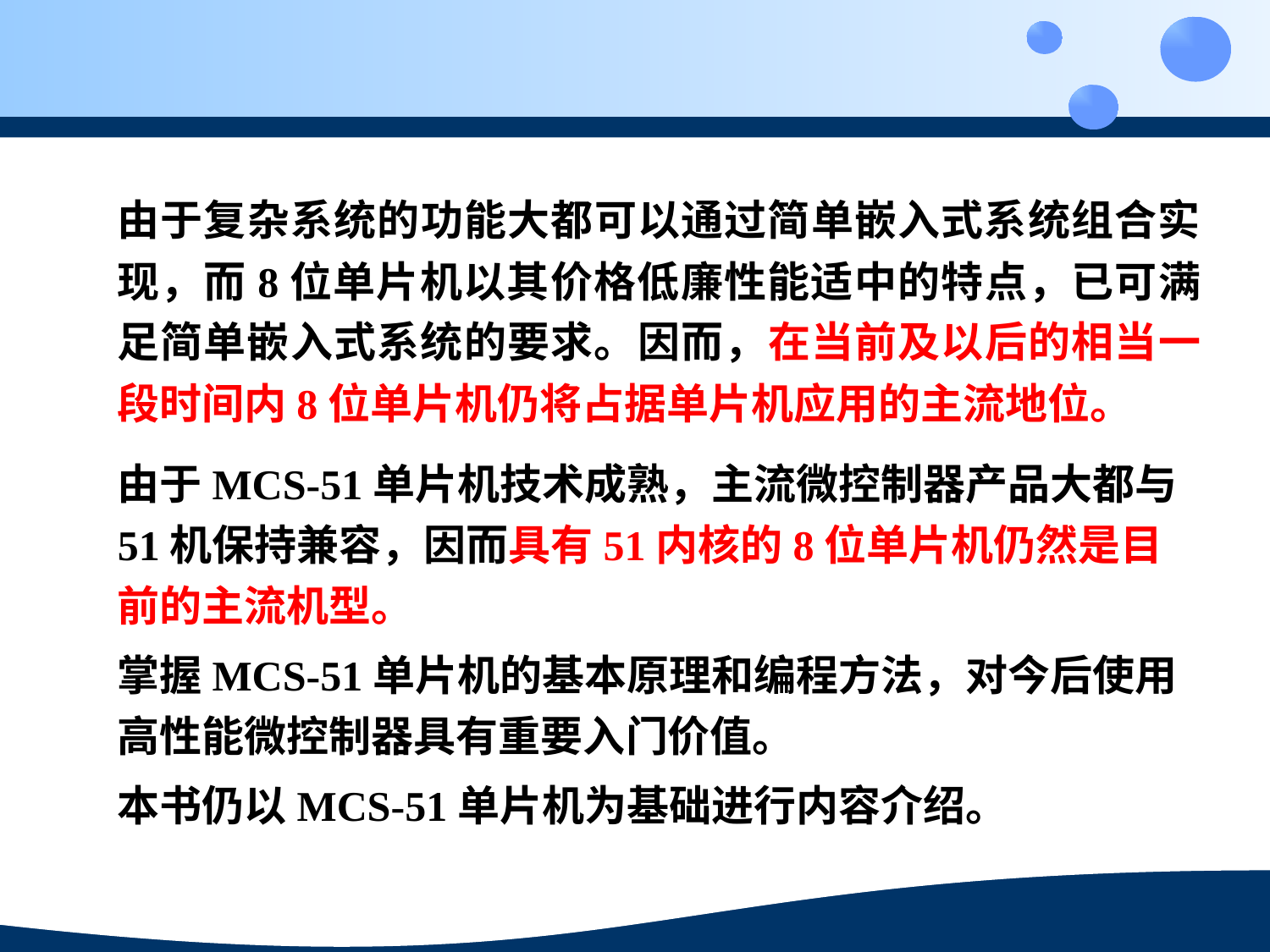

由于复杂系统的功能大都可以通过简单嵌入式系统组合实现，而8位单片机以其价格低廉性能适中的特点，已可满足简单嵌入式系统的要求。因而，在当前及以后的相当一段时间内8位单片机仍将占据单片机应用的主流地位。
由于MCS-51单片机技术成熟，主流微控制器产品大都与51机保持兼容，因而具有51内核的8位单片机仍然是目前的主流机型。
掌握MCS-51单片机的基本原理和编程方法，对今后使用高性能微控制器具有重要入门价值。
本书仍以MCS-51单片机为基础进行内容介绍。